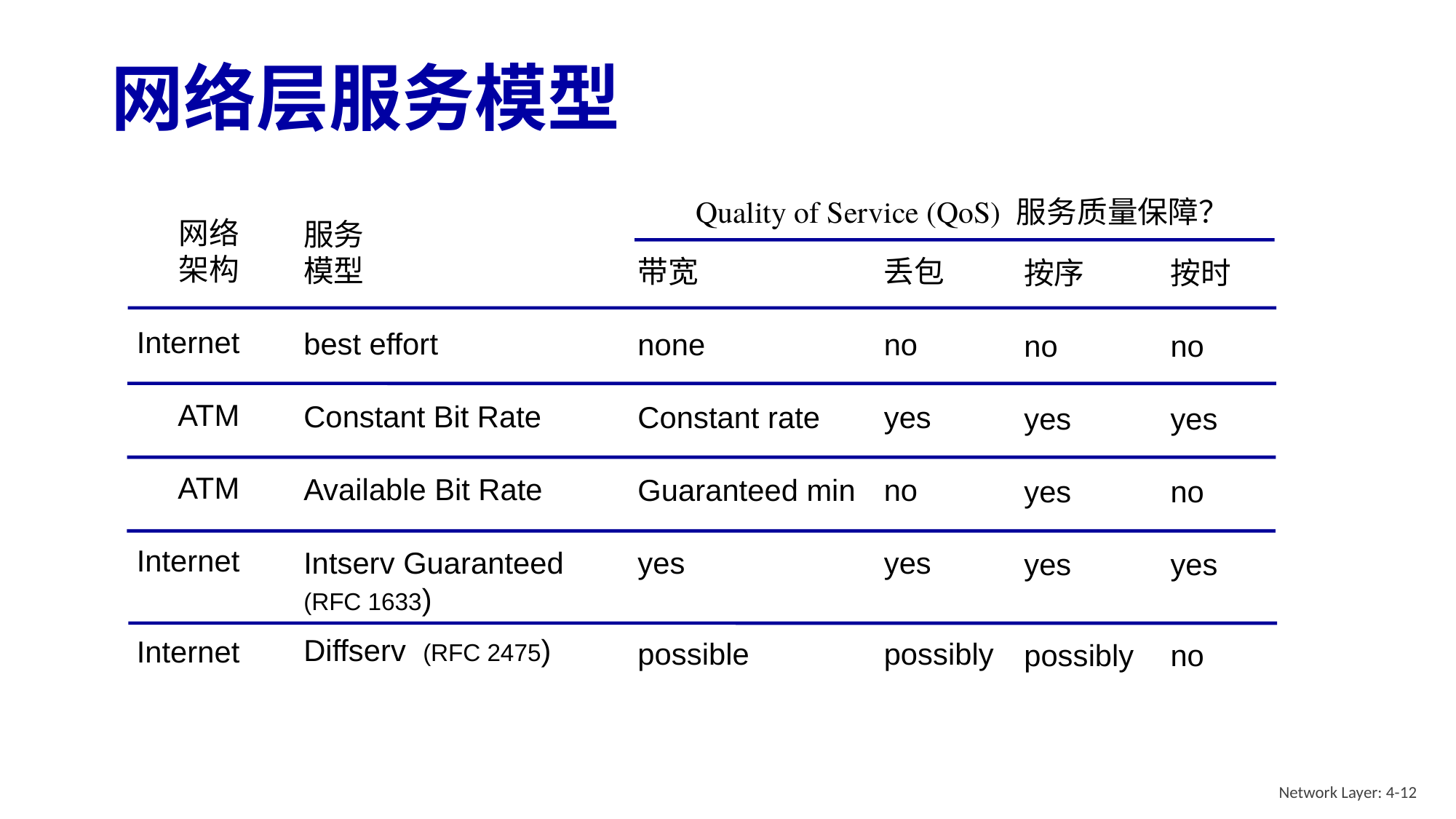

# 网络层服务模型
Quality of Service (QoS) 服务质量保障？
网络
架构

Internet

ATM

ATM

Internet

Internet
服务
模型

best effort

Constant Bit Rate

Available Bit Rate

Intserv Guaranteed
(RFC 1633)
Diffserv  (RFC 2475)

带宽

none

Constant rate

Guaranteed min

yes

possible
丢包

no

yes

no

yes

possibly
按序

no

yes

yes

yes

possibly
按时

no

yes

no

yes

no

Network Layer: 4-12